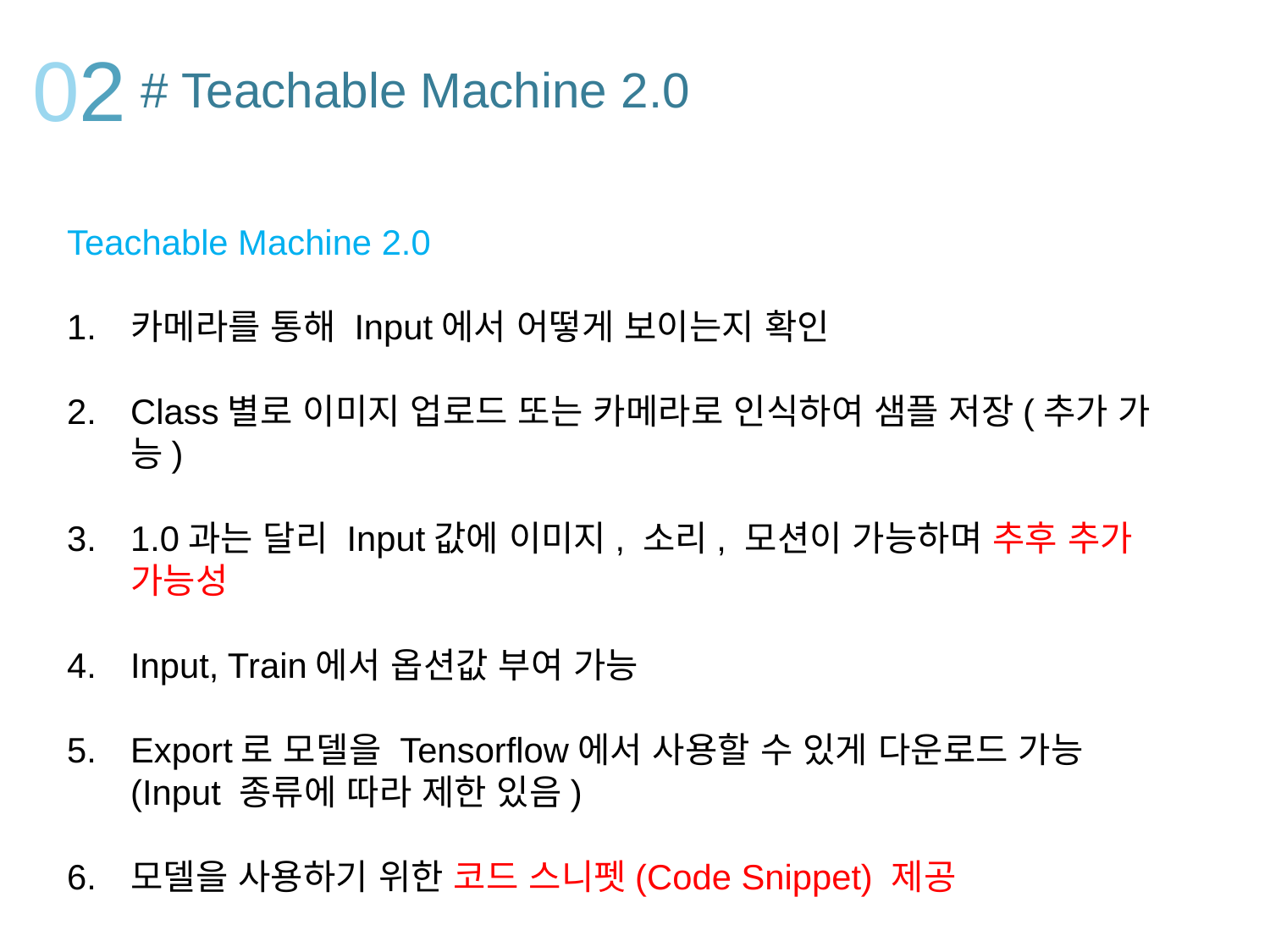

02
# Teachable Machine 2.0
Teachable Machine 2.0

카메라를 통해 Input에서 어떻게 보이는지 확인
Class별로 이미지 업로드 또는 카메라로 인식하여 샘플 저장(추가 가능)
1.0과는 달리 Input값에 이미지, 소리, 모션이 가능하며 추후 추가 가능성
Input, Train에서 옵션값 부여 가능
Export로 모델을 Tensorflow에서 사용할 수 있게 다운로드 가능
(Input 종류에 따라 제한 있음)
모델을 사용하기 위한 코드 스니펫(Code Snippet) 제공